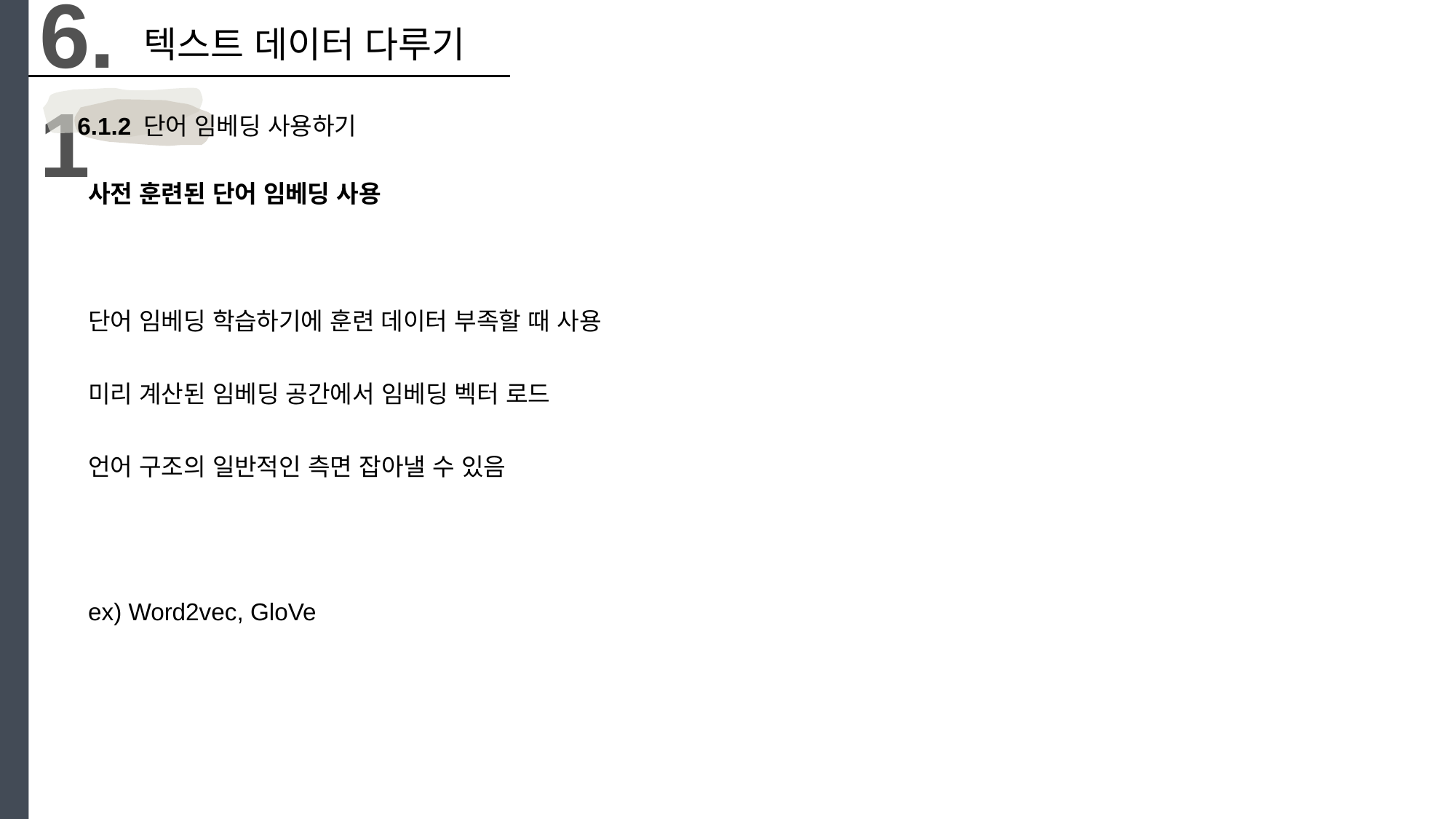

6.1
텍스트 데이터 다루기

6.1.2 단어 임베딩 사용하기

사전 훈련된 단어 임베딩 사용
단어 임베딩 학습하기에 훈련 데이터 부족할 때 사용
미리 계산된 임베딩 공간에서 임베딩 벡터 로드
언어 구조의 일반적인 측면 잡아낼 수 있음

ex) Word2vec, GloVe